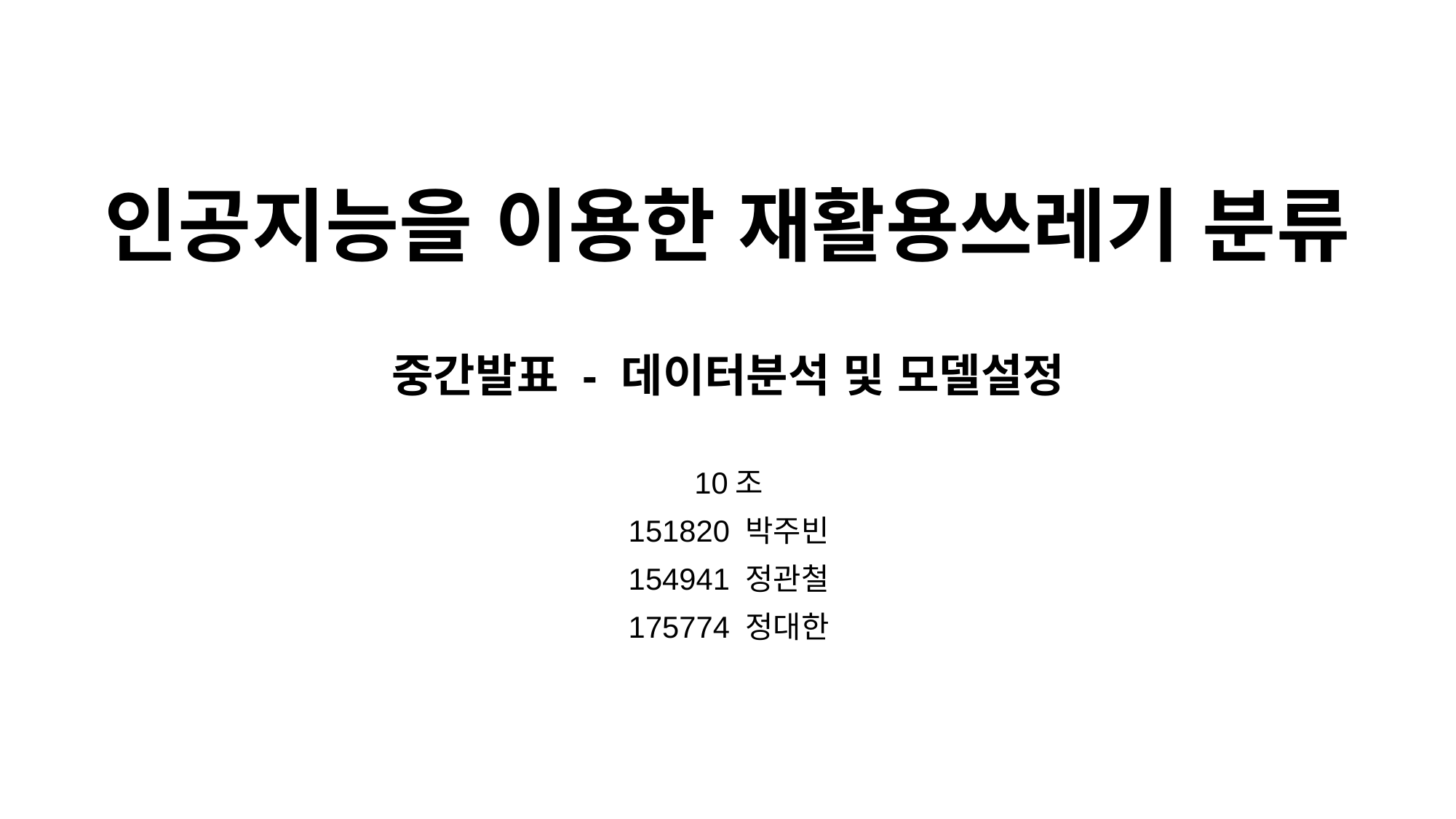

# 인공지능을 이용한 재활용쓰레기 분류
중간발표 - 데이터분석 및 모델설정
10조
151820 박주빈
154941 정관철
175774 정대한